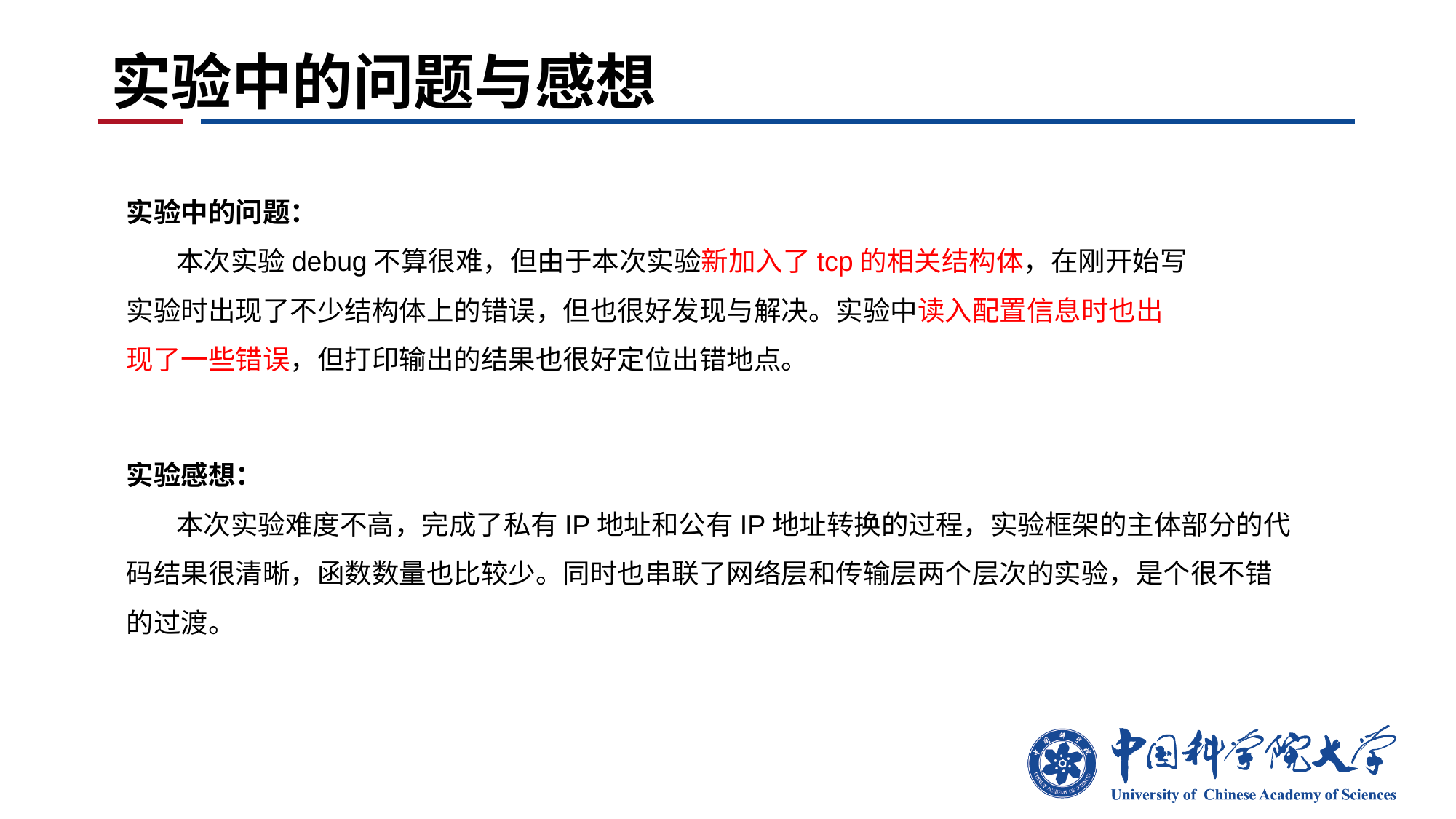

# 实验中的问题与感想

实验中的问题：
       本次实验debug不算很难，但由于本次实验新加入了tcp的相关结构体，在刚开始写实验时出现了不少结构体上的错误，但也很好发现与解决。实验中读入配置信息时也出现了一些错误，但打印输出的结果也很好定位出错地点。

实验感想：
       本次实验难度不高，完成了私有IP地址和公有IP地址转换的过程，实验框架的主体部分的代码结果很清晰，函数数量也比较少。同时也串联了网络层和传输层两个层次的实验，是个很不错的过渡。